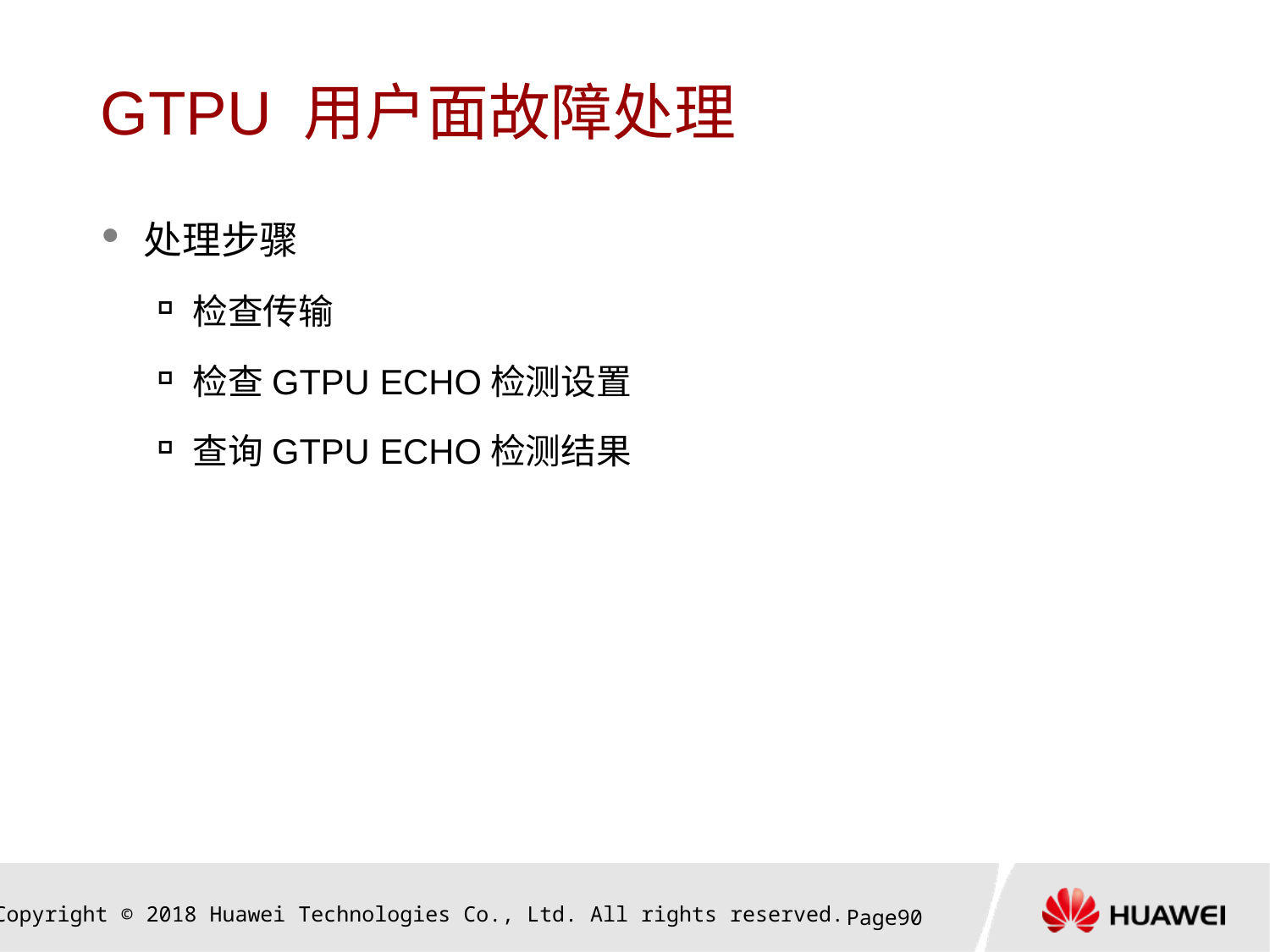

# GTPU 用户面故障处理
处理步骤
检查传输
检查GTPU ECHO检测设置
查询GTPU ECHO检测结果
Page90